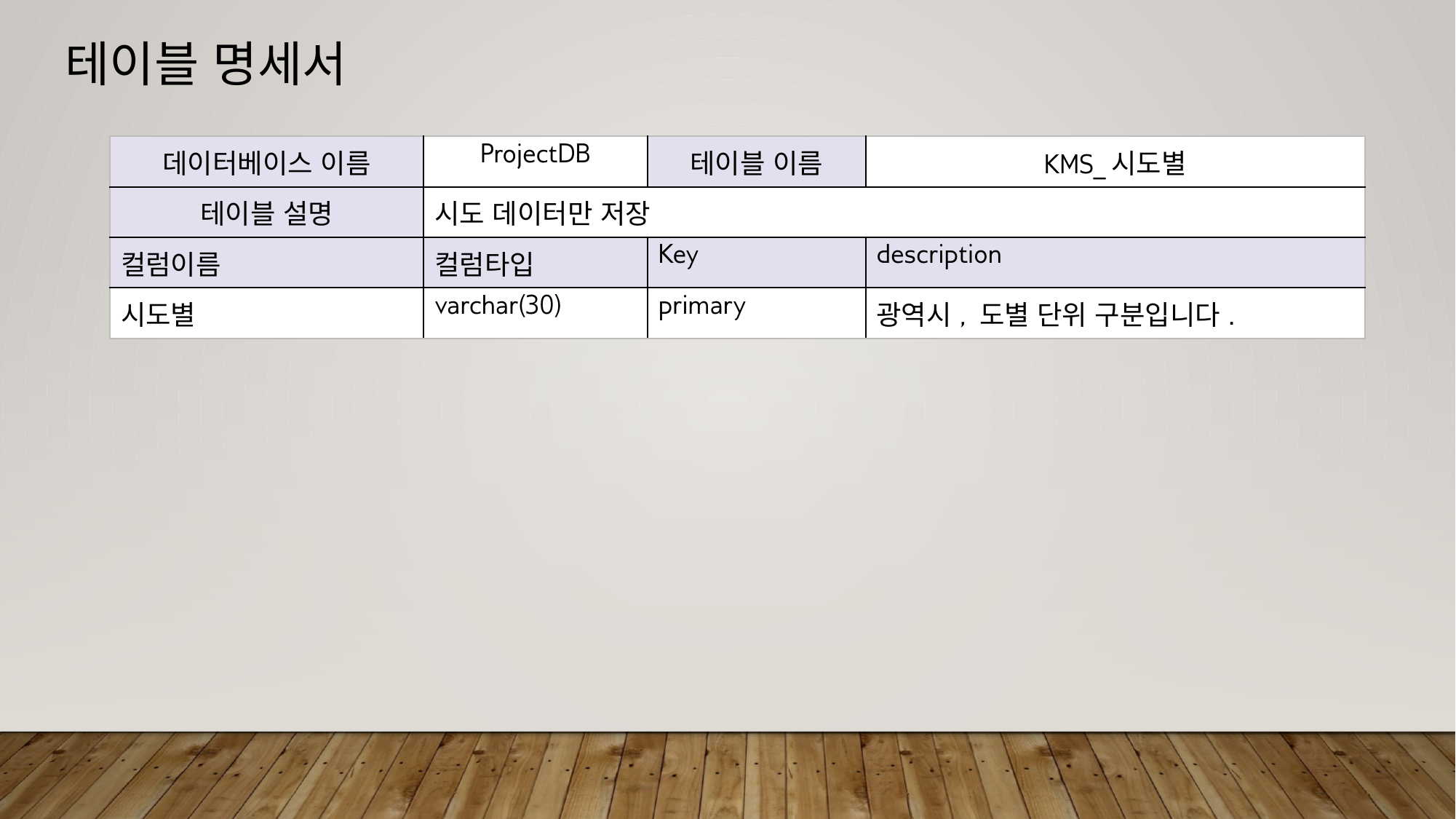

테이블 명세서
| 데이터베이스 이름 | ProjectDB | 테이블 이름 | KMS\_시도별 |
| --- | --- | --- | --- |
| 테이블 설명 | 시도 데이터만 저장 |  |  |
| 컬럼이름 | 컬럼타입 | Key | description |
| 시도별 | varchar(30) | primary | 광역시, 도별 단위 구분입니다. |